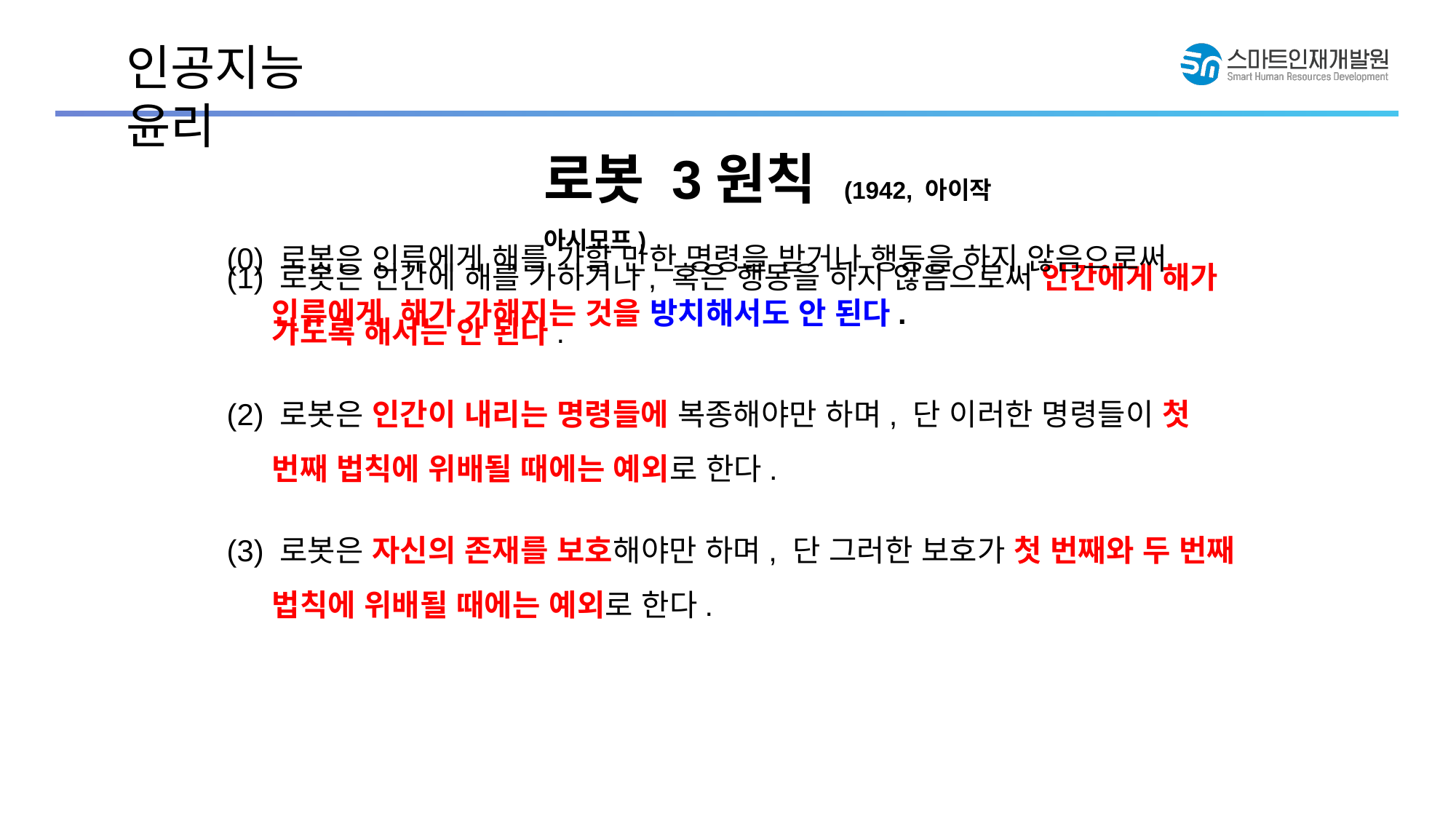

인공지능 윤리
로봇 3원칙 (1942, 아이작 아시모프)
 (0) 로봇은 인류에게 해를 가할 만한 명령을 받거나 행동을 하지 않음으로써 인류에게  해가 가해지는 것을 방치해서도 안 된다.
 (1) 로봇은 인간에 해를 가하거나, 혹은 행동을 하지 않음으로써 인간에게 해가 가도록 해서는 안 된다.

 (2) 로봇은 인간이 내리는 명령들에 복종해야만 하며, 단 이러한 명령들이 첫 번째 법칙에 위배될 때에는 예외로 한다.

 (3) 로봇은 자신의 존재를 보호해야만 하며, 단 그러한 보호가 첫 번째와 두 번째 법칙에 위배될 때에는 예외로 한다.